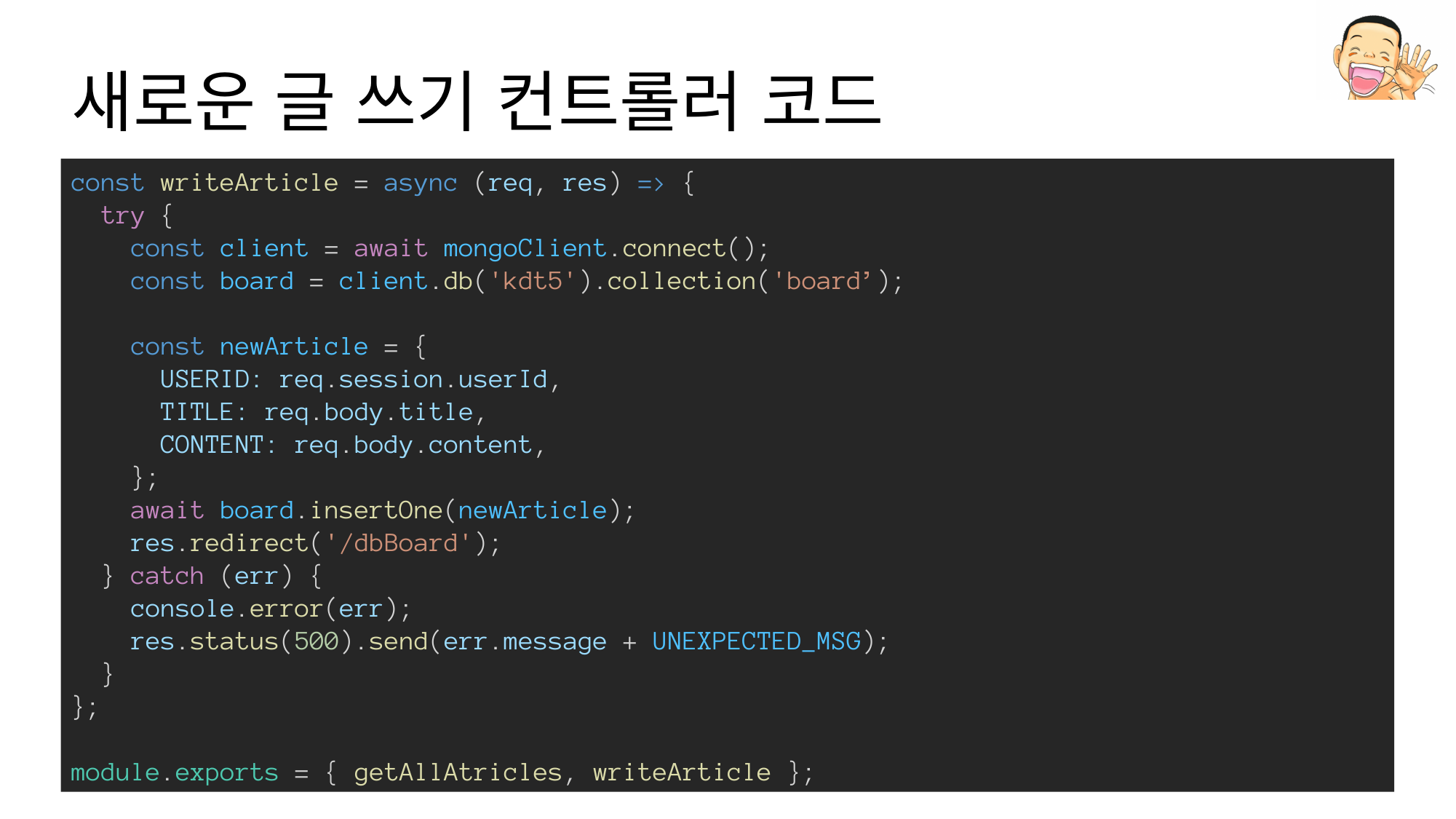

# 새로운 글 쓰기 컨트롤러 코드
const writeArticle = async (req, res) => {
  try {
    const client = await mongoClient.connect();
    const board = client.db('kdt5').collection('board’);
    const newArticle = {
      USERID: req.session.userId,
      TITLE: req.body.title,
      CONTENT: req.body.content,
    };
    await board.insertOne(newArticle);
    res.redirect('/dbBoard');
  } catch (err) {
    console.error(err);
    res.status(500).send(err.message + UNEXPECTED_MSG);
  }
};

module.exports = { getAllAtricles, writeArticle };